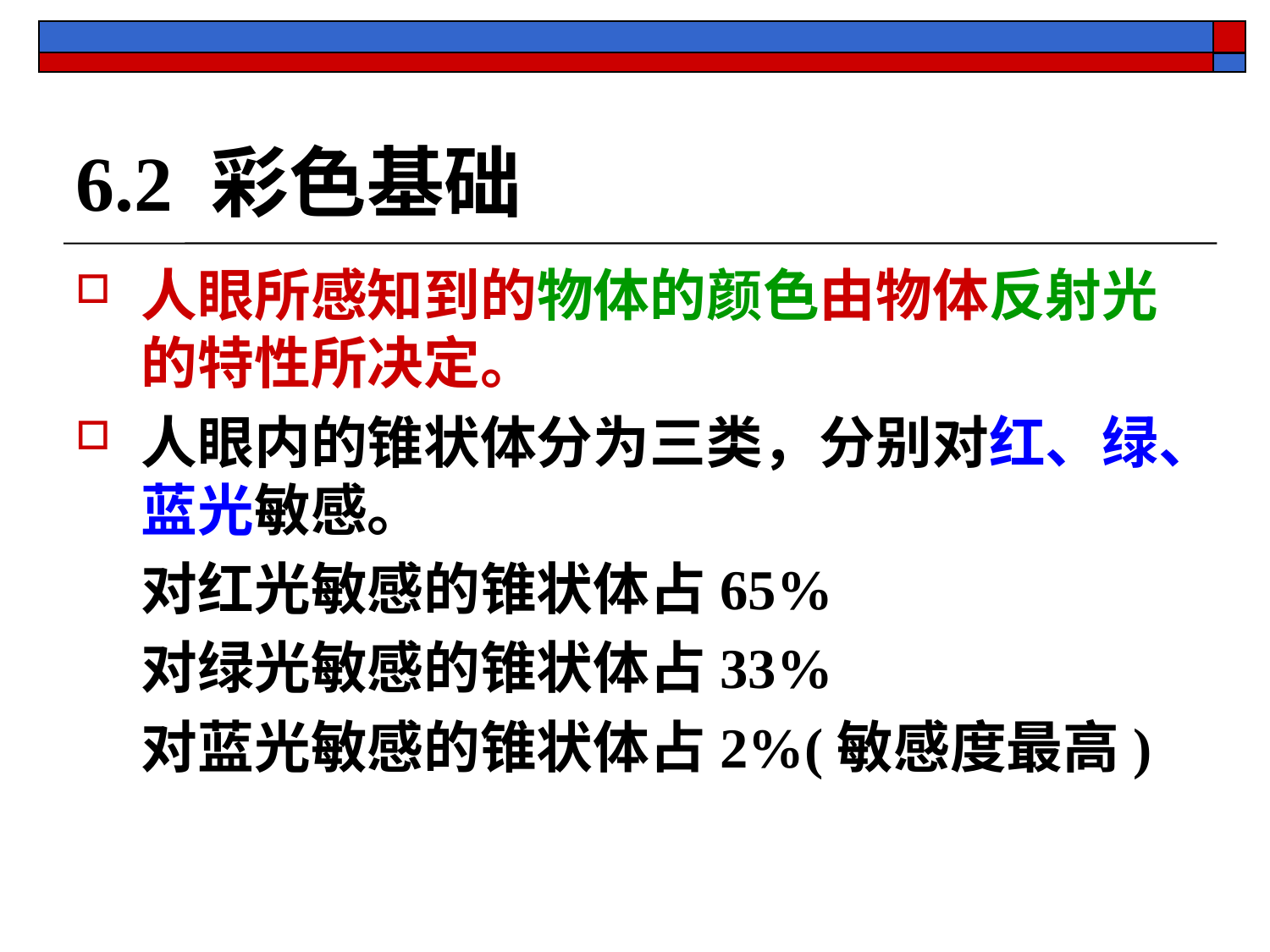

# 6.2 彩色基础
人眼所感知到的物体的颜色由物体反射光的特性所决定。
人眼内的锥状体分为三类，分别对红、绿、蓝光敏感。
	对红光敏感的锥状体占65%
	对绿光敏感的锥状体占33%
	对蓝光敏感的锥状体占2%(敏感度最高)
11